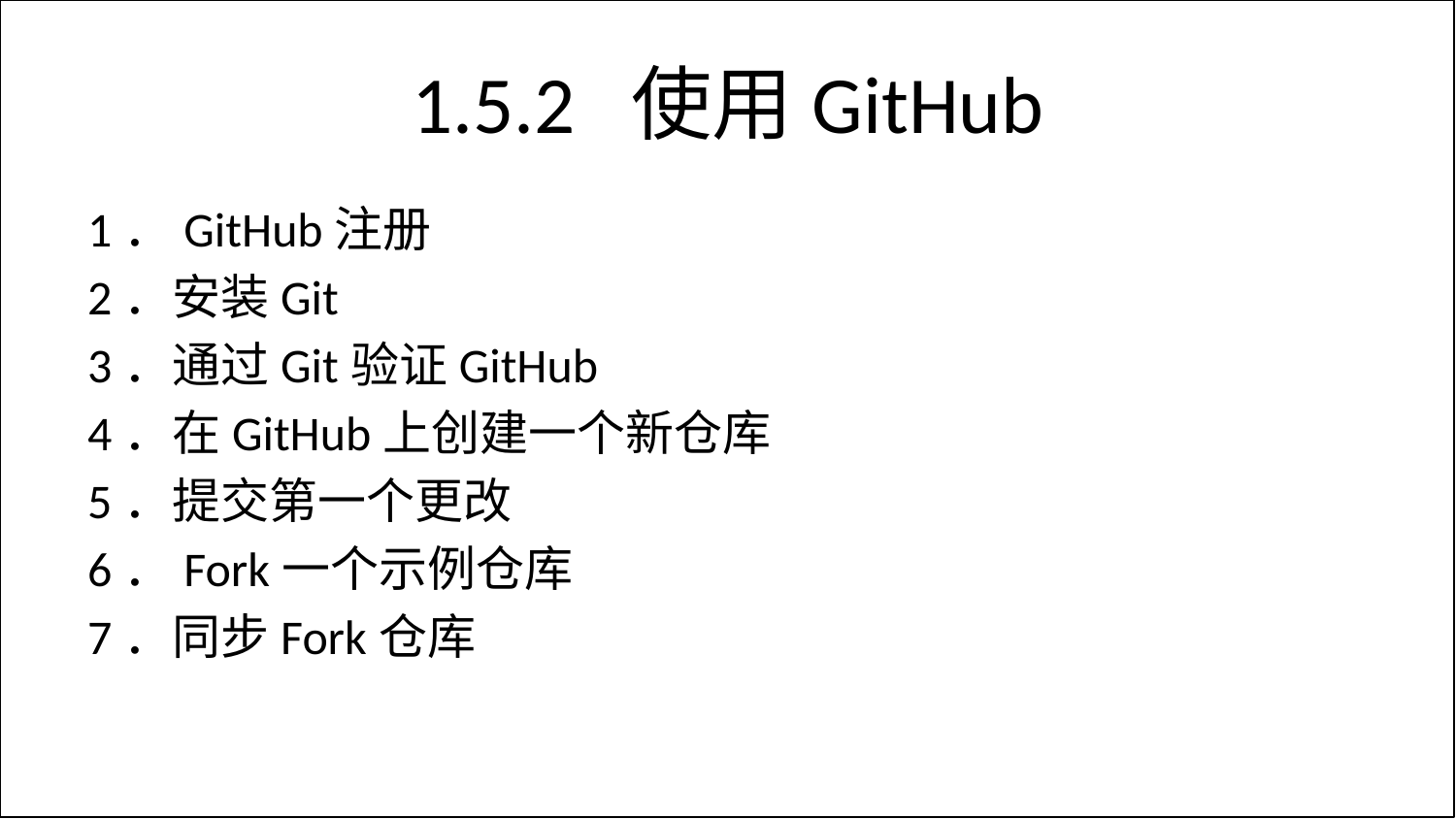

# 1.5.2  使用GitHub
1．GitHub注册
2．安装Git
3．通过Git验证GitHub
4．在GitHub上创建一个新仓库
5．提交第一个更改
6．Fork一个示例仓库
7．同步Fork仓库